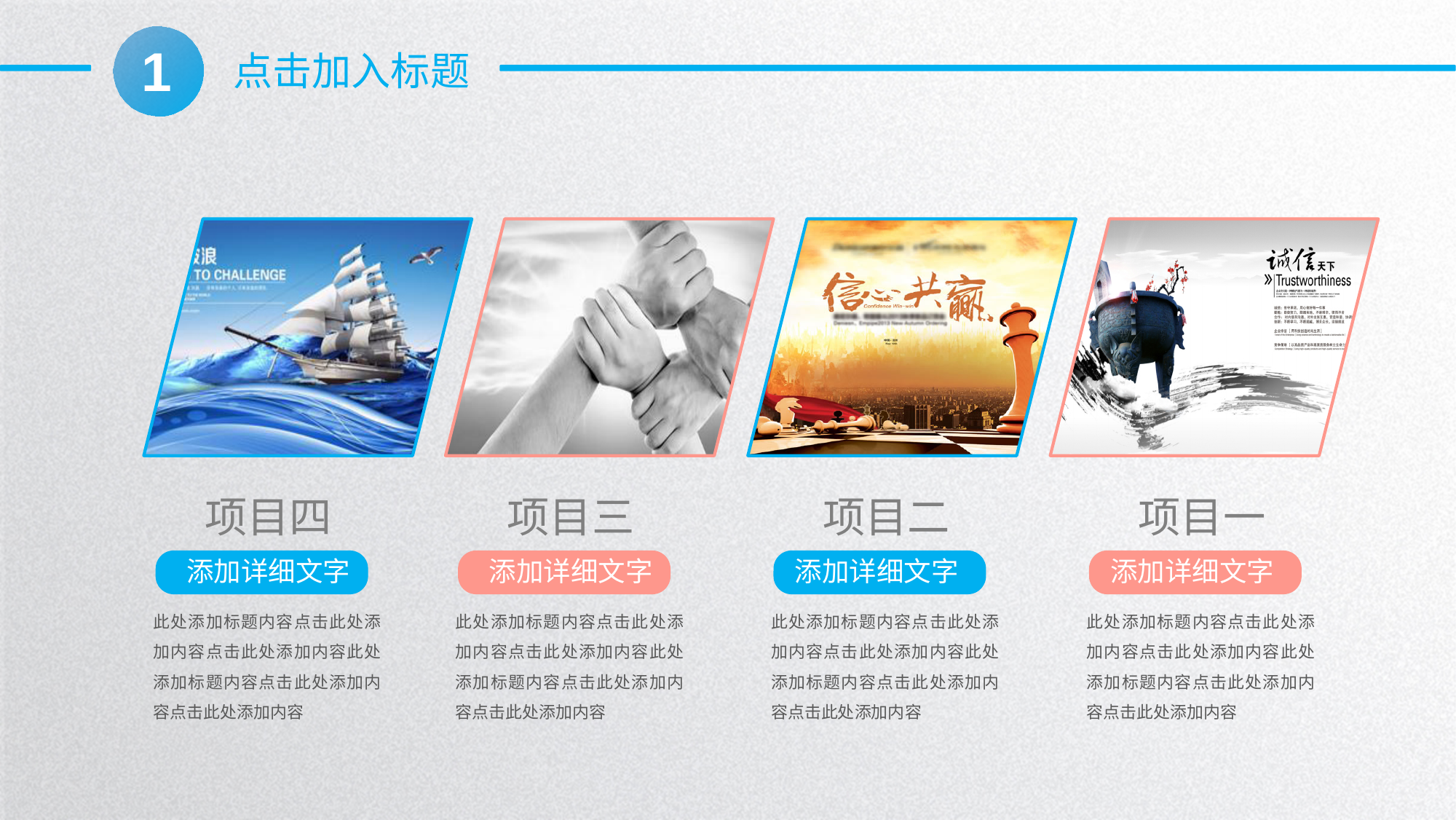

1
点击加入标题

项目四
项目三
项目二
项目一

添加详细文字

添加详细文字

添加详细文字

添加详细文字
此处添加标题内容点击此处添加内容点击此处添加内容此处添加标题内容点击此处添加内容点击此处添加内容
此处添加标题内容点击此处添加内容点击此处添加内容此处添加标题内容点击此处添加内容点击此处添加内容
此处添加标题内容点击此处添加内容点击此处添加内容此处添加标题内容点击此处添加内容点击此处添加内容
此处添加标题内容点击此处添加内容点击此处添加内容此处添加标题内容点击此处添加内容点击此处添加内容